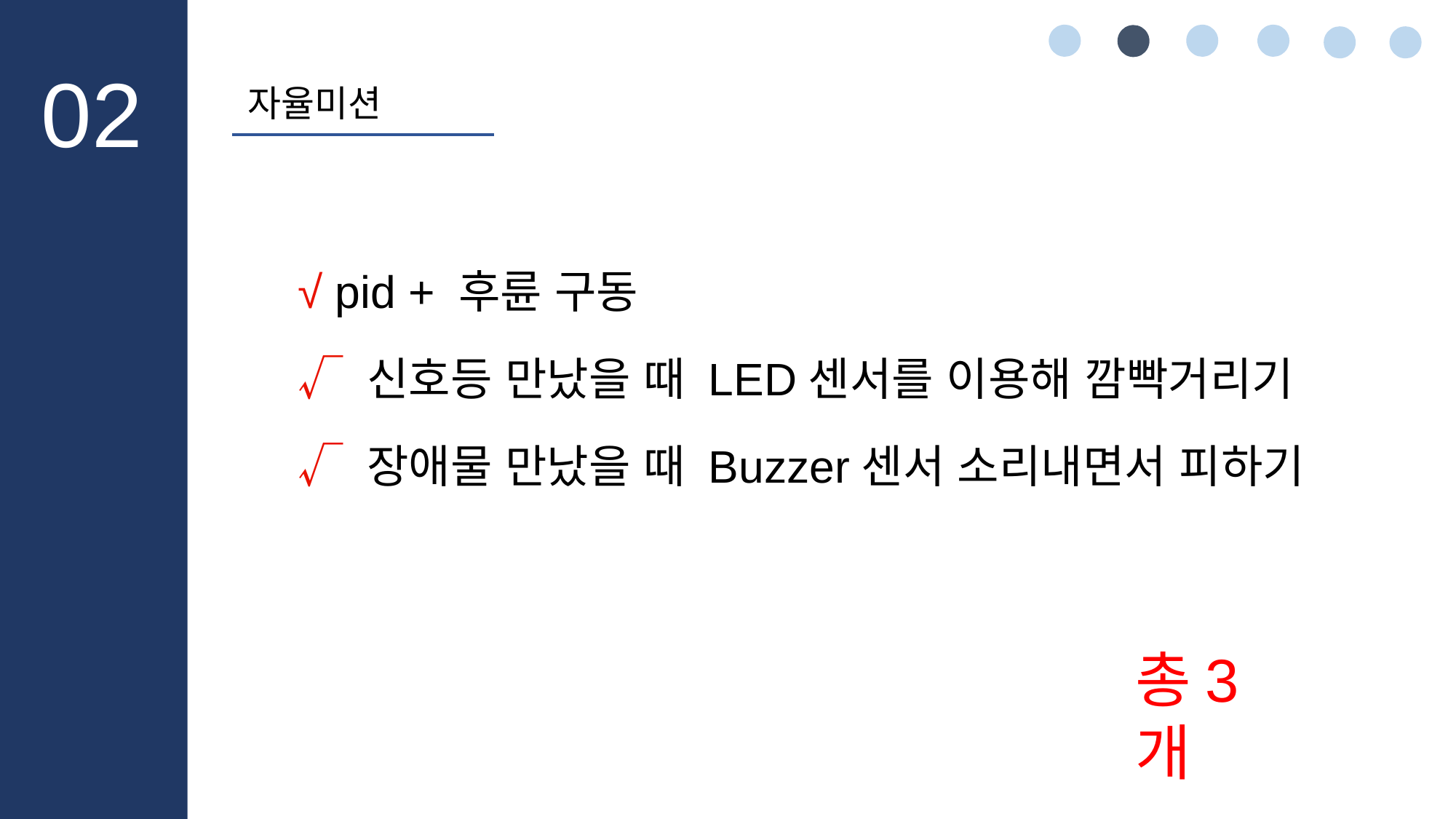

02
자율미션
√ pid + 후륜 구동
√ 신호등 만났을 때 LED센서를 이용해 깜빡거리기
√ 장애물 만났을 때 Buzzer센서 소리내면서 피하기

총3개